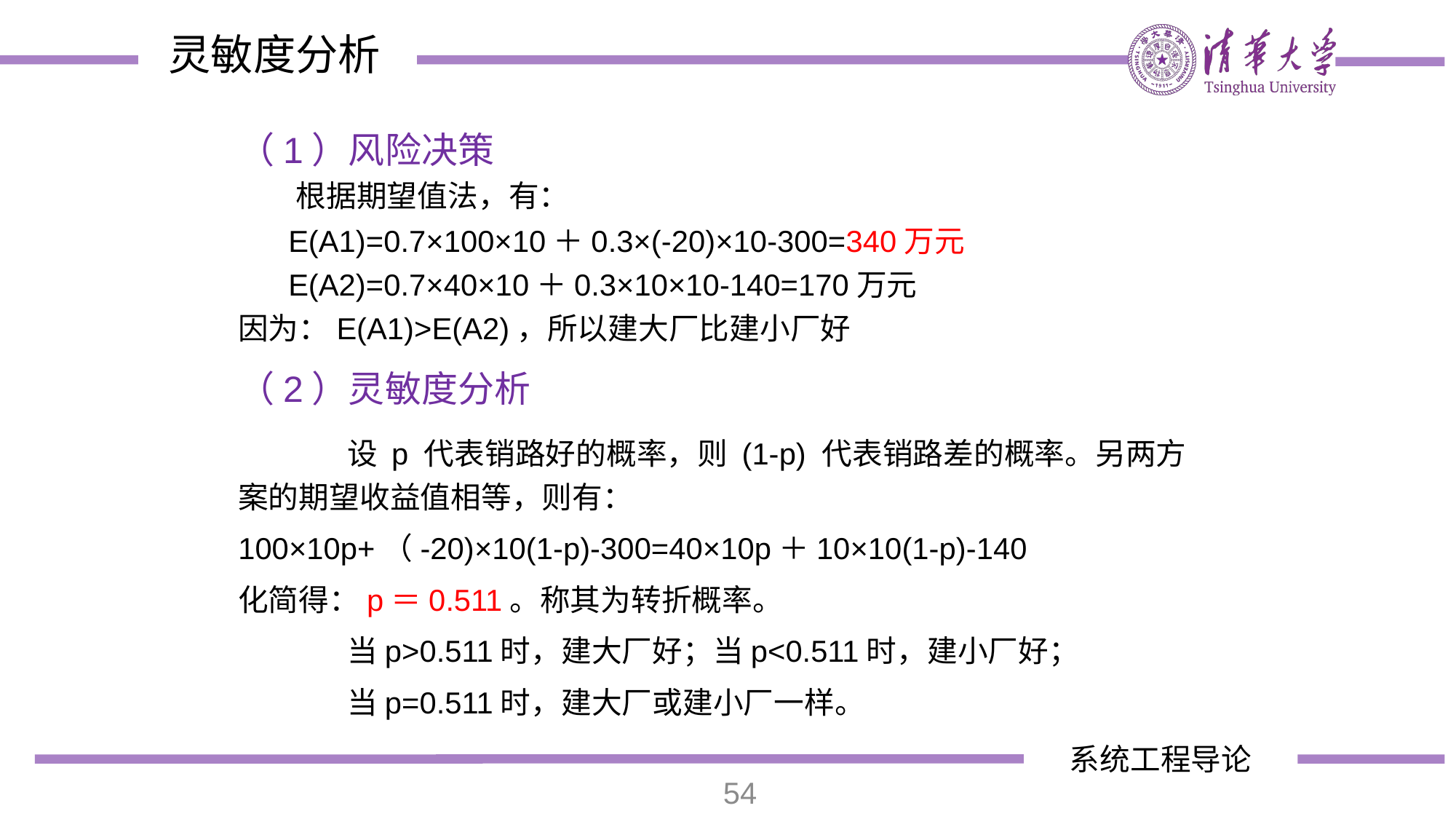

灵敏度分析
（1）风险决策
      根据期望值法，有：
      E(A1)=0.7×100×10＋0.3×(-20)×10-300=340万元
      E(A2)=0.7×40×10＋0.3×10×10-140=170万元
因为：E(A1)>E(A2)，所以建大厂比建小厂好
（2）灵敏度分析
	设 p 代表销路好的概率，则 (1-p) 代表销路差的概率。另两方案的期望收益值相等，则有：
100×10p+（-20)×10(1-p)-300=40×10p＋10×10(1-p)-140
化简得：p＝0.511。称其为转折概率。
	当p>0.511时，建大厂好；当p<0.511时，建小厂好；
	当p=0.511时，建大厂或建小厂一样。